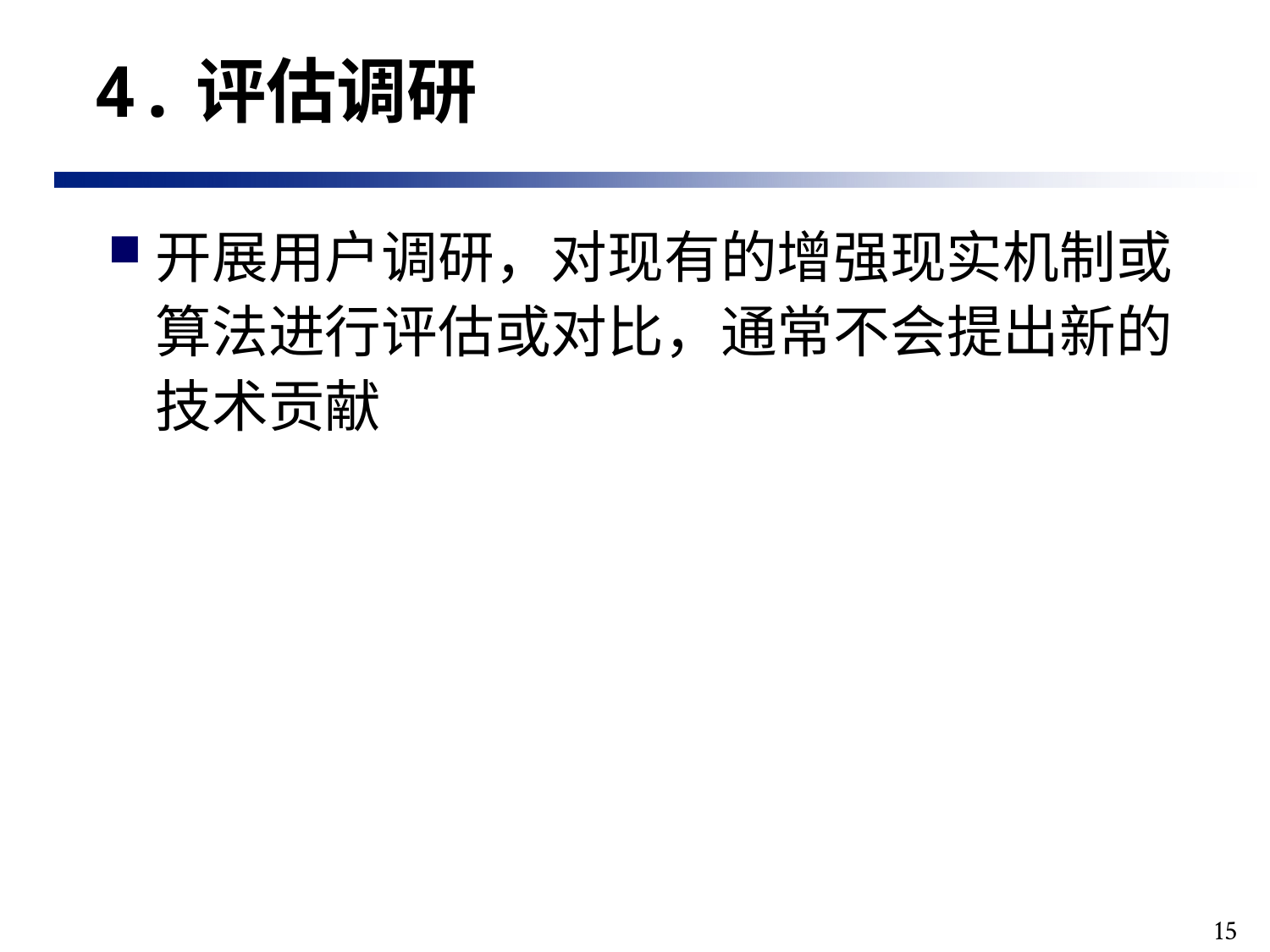

# 4.评估调研
开展用户调研，对现有的增强现实机制或算法进行评估或对比，通常不会提出新的技术贡献